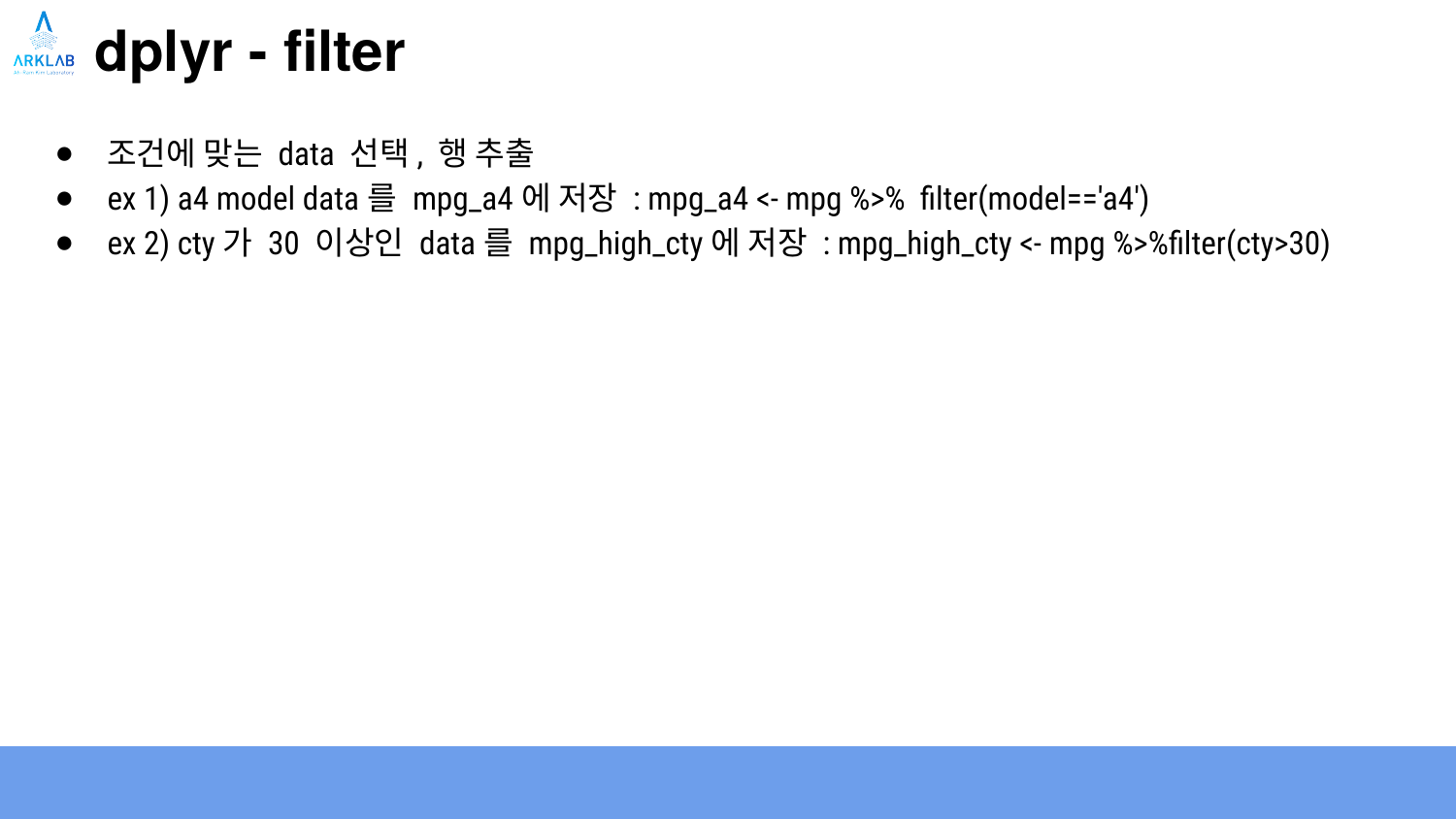

# dplyr - filter
조건에 맞는 data 선택, 행 추출
ex 1) a4 model data를 mpg_a4에 저장 : mpg_a4 <- mpg %>%  filter(model=='a4')
ex 2) cty가 30 이상인 data를 mpg_high_cty에 저장 : mpg_high_cty <- mpg %>%filter(cty>30)